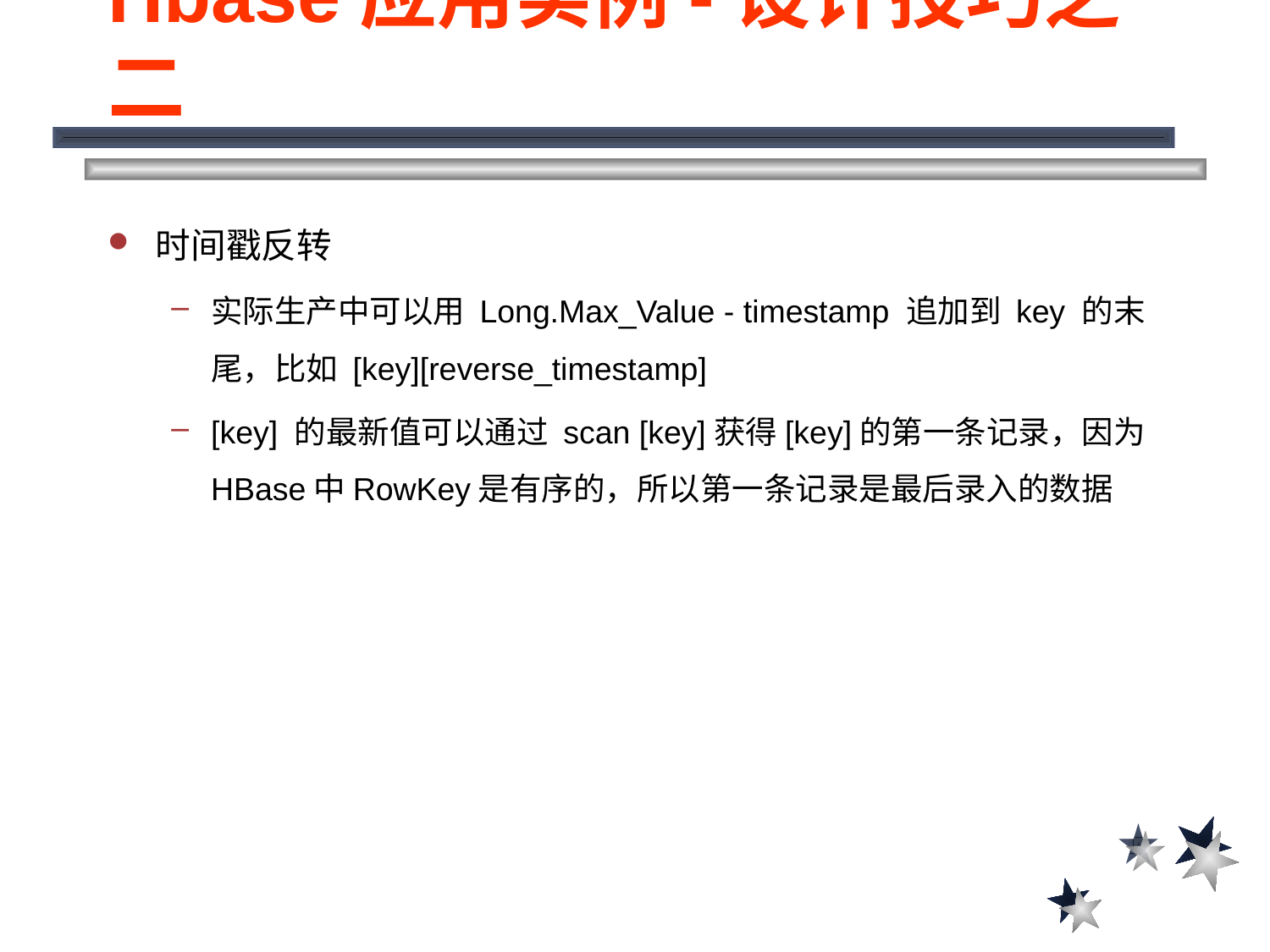

Hbase应用实例-设计技巧之二

时间戳反转
实际生产中可以用 Long.Max_Value - timestamp 追加到 key 的末尾，比如 [key][reverse_timestamp]
[key] 的最新值可以通过 scan [key]获得[key]的第一条记录，因为HBase中RowKey是有序的，所以第一条记录是最后录入的数据